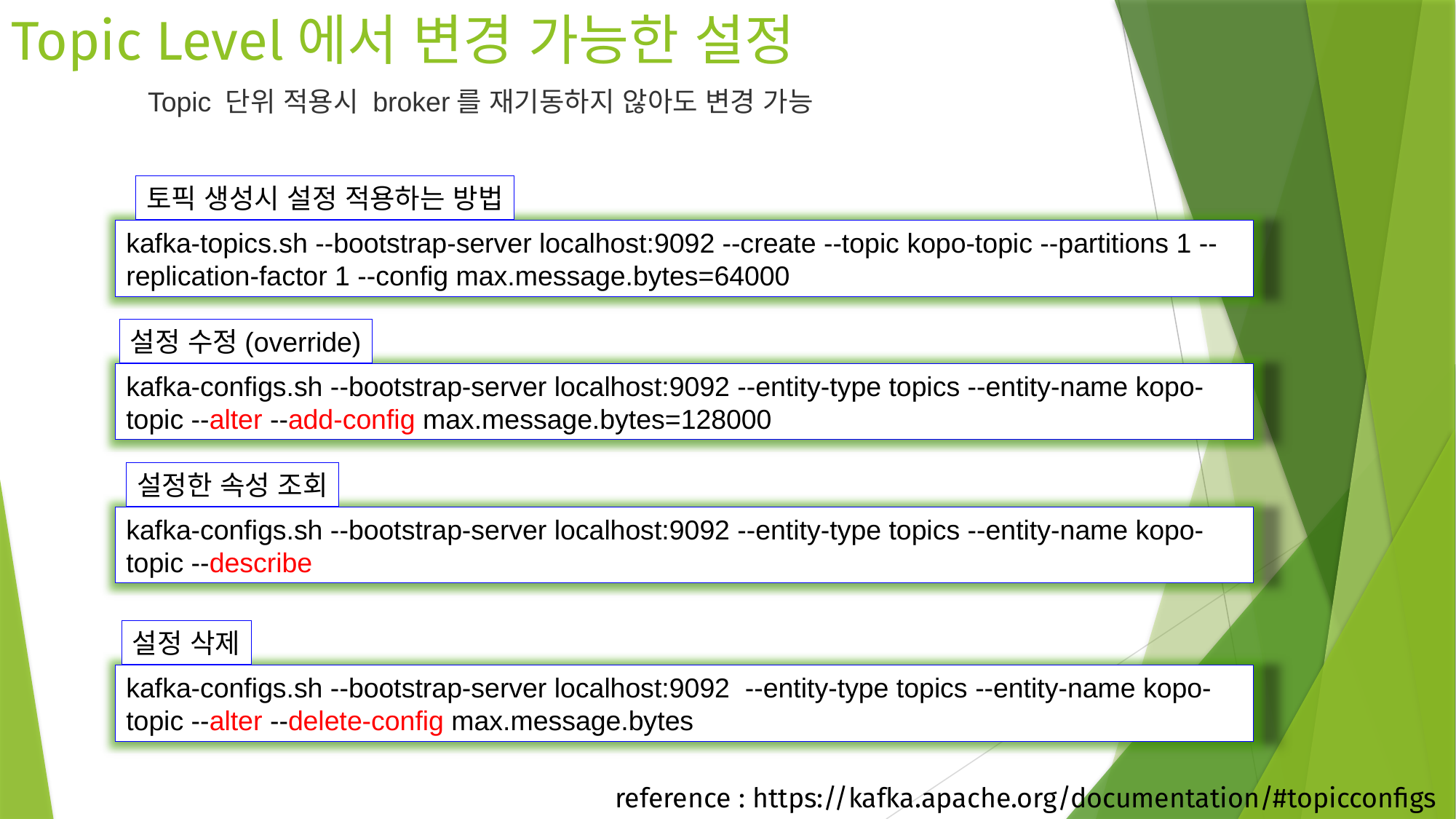

# Topic Level에서 변경 가능한 설정
Topic 단위 적용시 broker를 재기동하지 않아도 변경 가능
토픽 생성시 설정 적용하는 방법
kafka-topics.sh --bootstrap-server localhost:9092 --create --topic kopo-topic --partitions 1 --replication-factor 1 --config max.message.bytes=64000
설정 수정(override)
kafka-configs.sh --bootstrap-server localhost:9092 --entity-type topics --entity-name kopo-topic --alter --add-config max.message.bytes=128000
설정한 속성 조회
kafka-configs.sh --bootstrap-server localhost:9092 --entity-type topics --entity-name kopo-topic --describe
설정 삭제
kafka-configs.sh --bootstrap-server localhost:9092  --entity-type topics --entity-name kopo-topic --alter --delete-config max.message.bytes
reference : https://kafka.apache.org/documentation/#topicconfigs